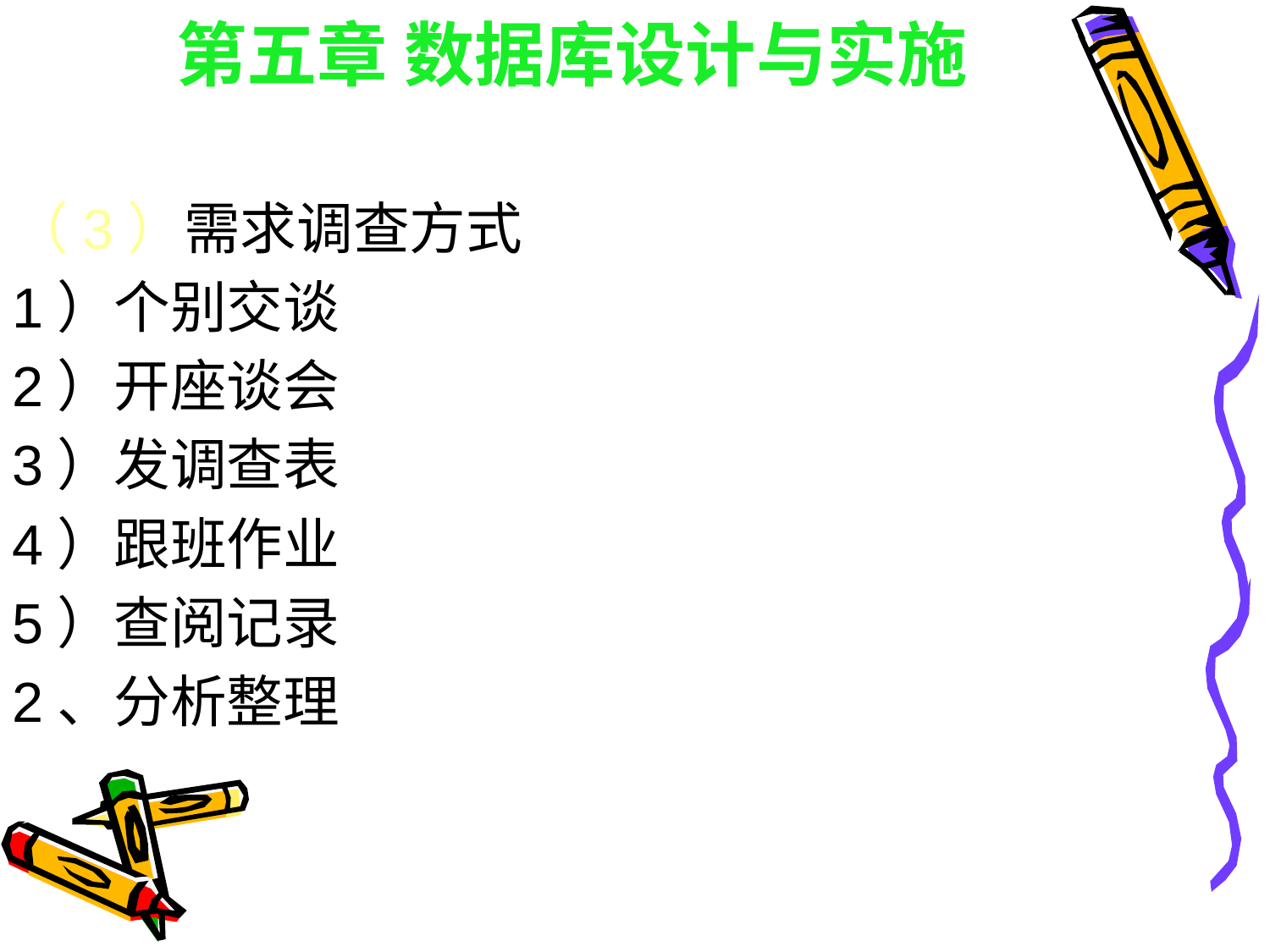

# 第五章 数据库设计与实施
（3）需求调查方式
1）个别交谈
2）开座谈会
3）发调查表
4）跟班作业
5）查阅记录
2、分析整理